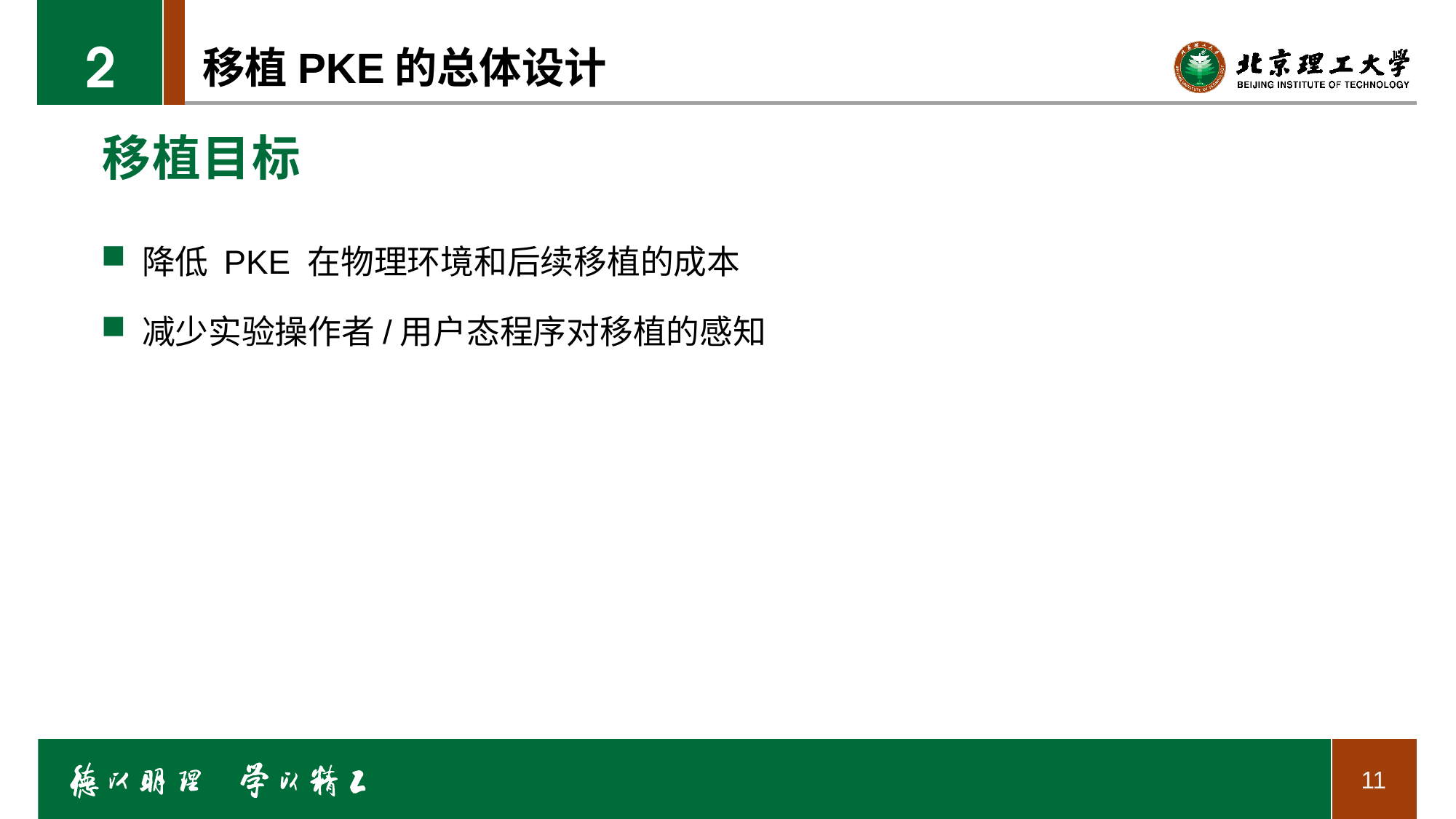

2
# 移植PKE的总体设计
移植目标
降低 PKE 在物理环境和后续移植的成本
减少实验操作者/用户态程序对移植的感知